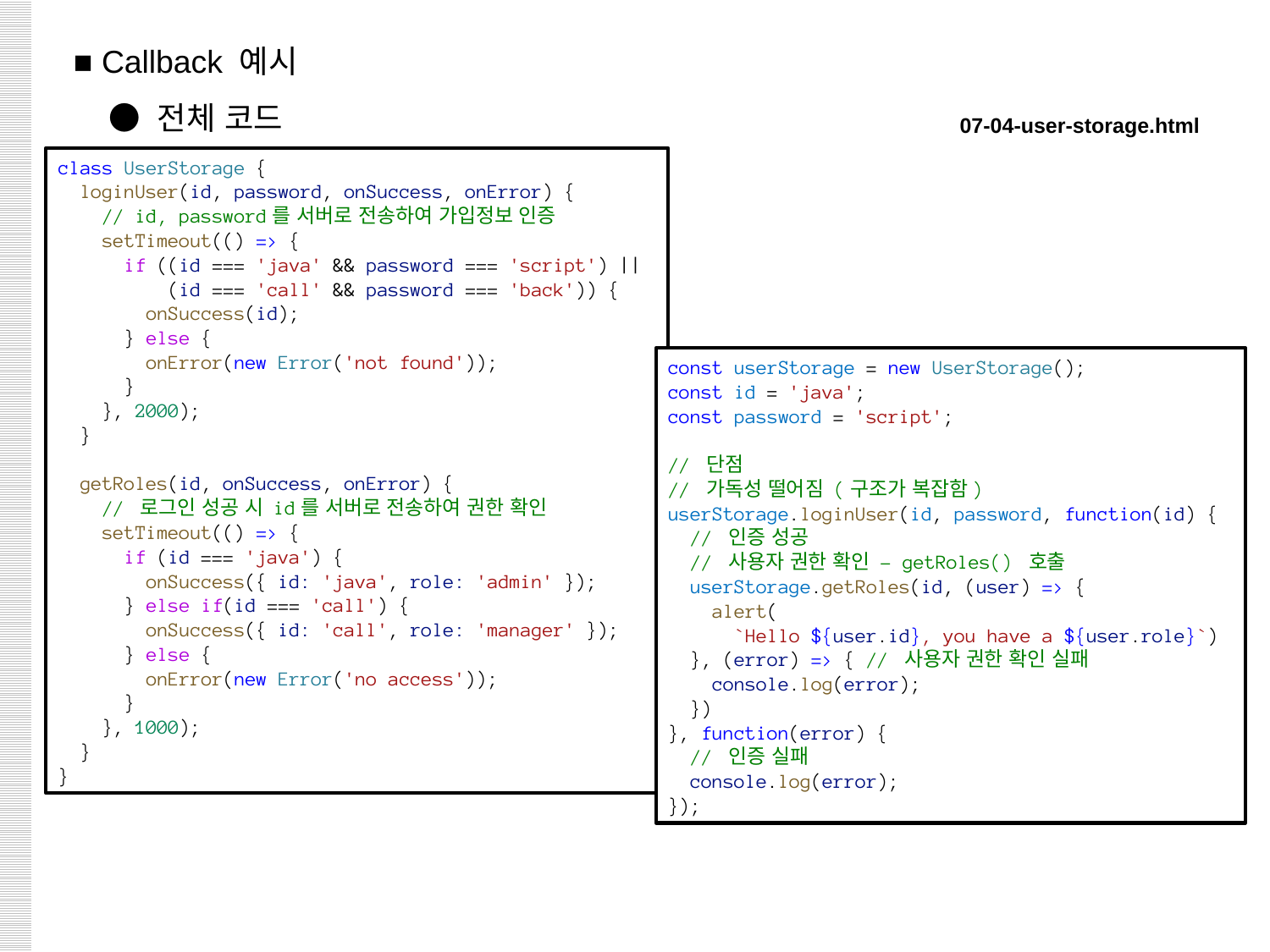

■ Callback 예시
    ● 전체 코드
07-04-user-storage.html
class UserStorage {
  loginUser(id, password, onSuccess, onError) {
    // id, password를 서버로 전송하여 가입정보 인증
    setTimeout(() => {
      if ((id === 'java' && password === 'script') ||
          (id === 'call' && password === 'back')) {
        onSuccess(id);
      } else {
        onError(new Error('not found'));
      }
    }, 2000);
  }
  getRoles(id, onSuccess, onError) {
    // 로그인 성공 시 id를 서버로 전송하여 권한 확인
    setTimeout(() => {
      if (id === 'java') {
        onSuccess({ id: 'java', role: 'admin' });
      } else if(id === 'call') {
        onSuccess({ id: 'call', role: 'manager' });
      } else {
        onError(new Error('no access'));
      }
    }, 1000);
  }
}
const userStorage = new UserStorage();
const id = 'java';
const password = 'script';
// 단점
// 가독성 떨어짐 (구조가 복잡함)
userStorage.loginUser(id, password, function(id) {
  // 인증 성공
  // 사용자 권한 확인 - getRoles() 호출
  userStorage.getRoles(id, (user) => {
    alert(
      `Hello ${user.id}, you have a ${user.role}`)
  }, (error) => { // 사용자 권한 확인 실패
    console.log(error);
  })
}, function(error) {
  // 인증 실패
  console.log(error);
});